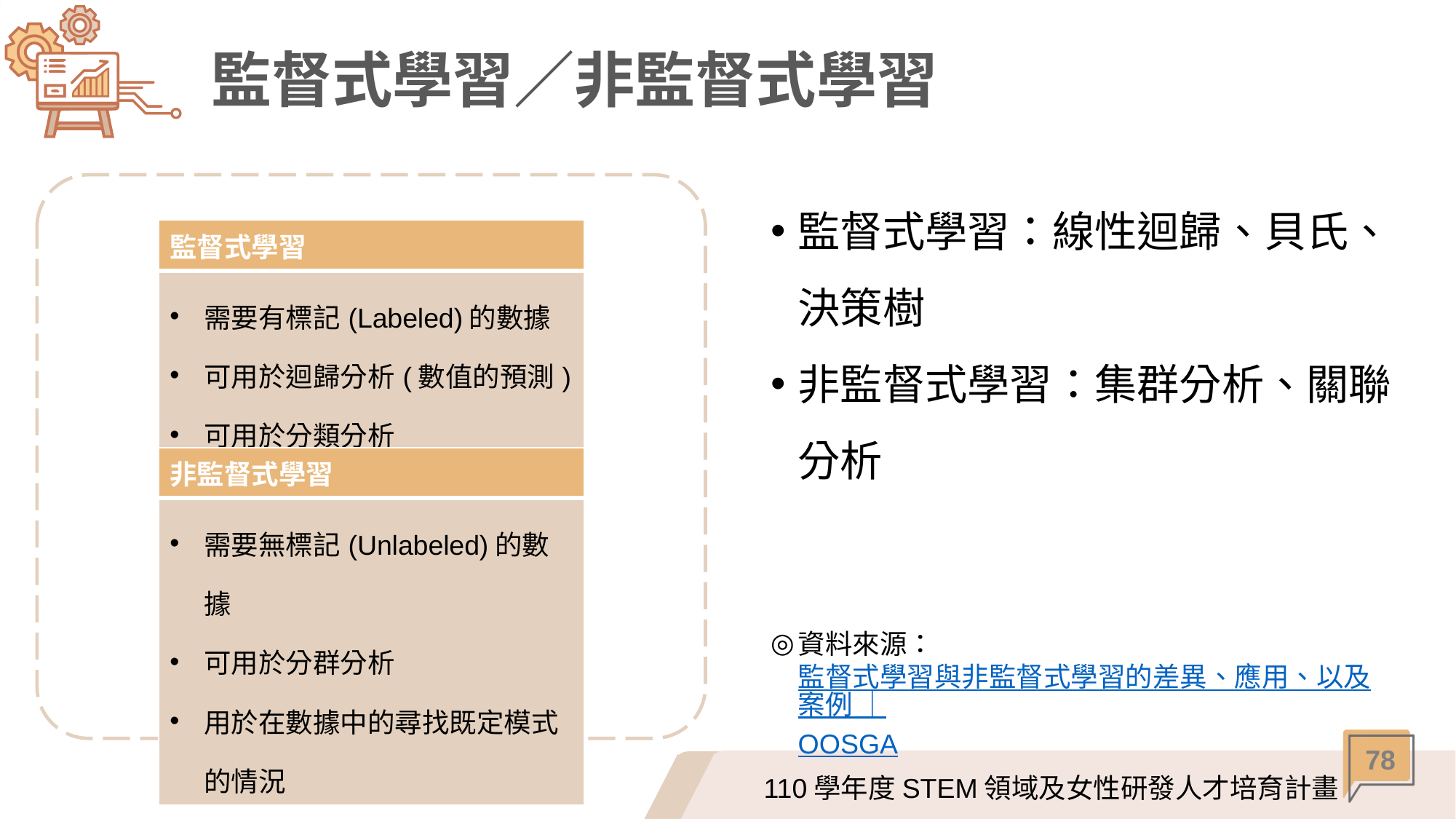

# 監督式學習／非監督式學習
監督式學習：線性迴歸、貝氏、決策樹
非監督式學習：集群分析、關聯分析
| 監督式學習 |
| --- |
| 需要有標記(Labeled)的數據 可用於迴歸分析(數值的預測) 可用於分類分析 |
| 非監督式學習 |
| --- |
| 需要無標記(Unlabeled)的數據 可用於分群分析 用於在數據中的尋找既定模式的情況 |
資料來源：監督式學習與非監督式學習的差異、應用、以及案例 ｜OOSGA